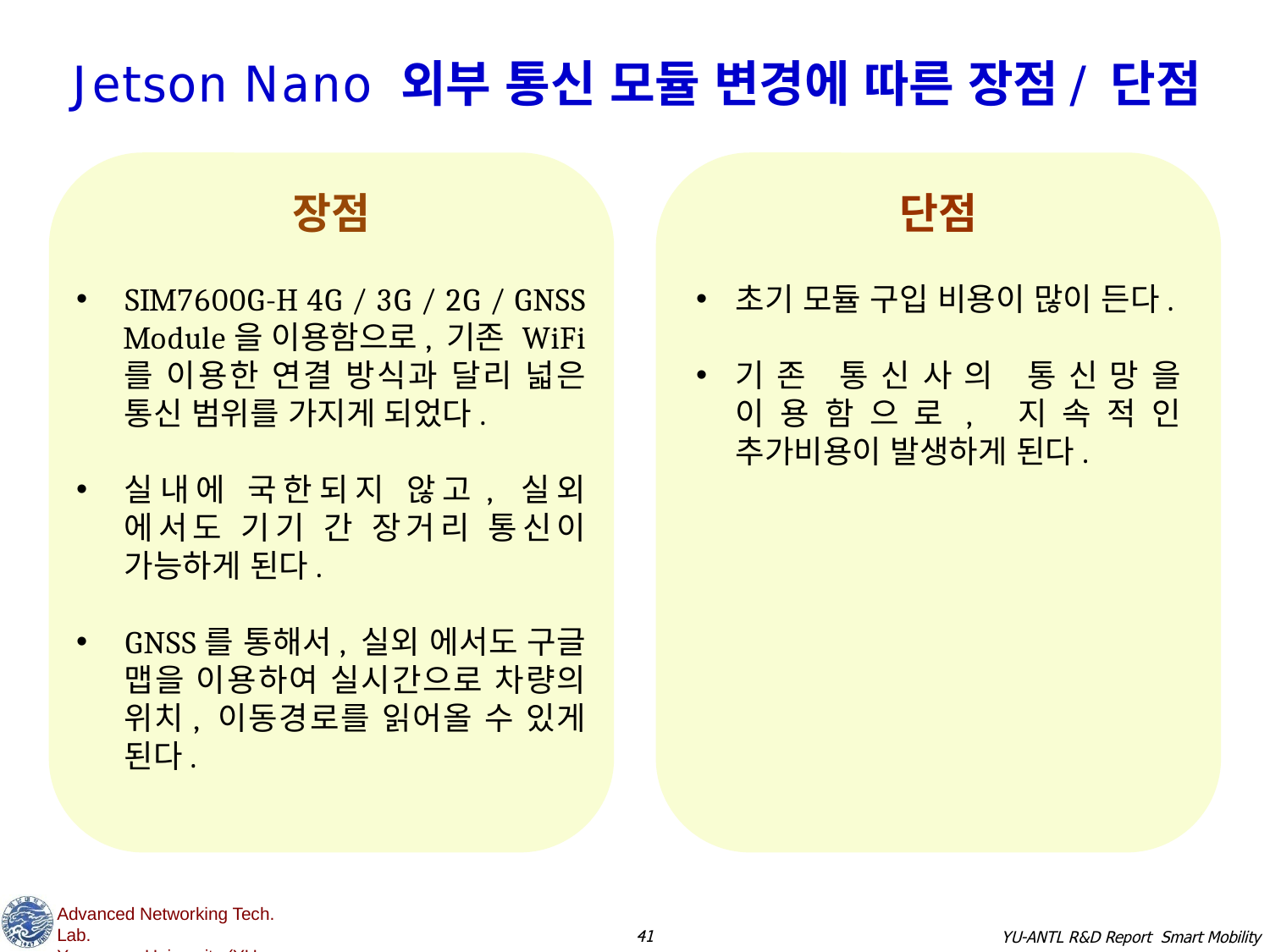

# Jetson Nano 외부 통신 모듈 변경에 따른 장점/단점
장점

SIM7600G-H 4G / 3G / 2G / GNSS Module을 이용함으로, 기존 WiFi를 이용한 연결 방식과 달리 넓은 통신 범위를 가지게 되었다.

실내에 국한되지 않고, 실외 에서도 기기 간 장거리 통신이 가능하게 된다.

GNSS를 통해서, 실외 에서도 구글 맵을 이용하여 실시간으로 차량의 위치, 이동경로를 읽어올 수 있게 된다.

단점

초기 모듈 구입 비용이 많이 든다.

기존 통신사의 통신망을 이용함으로, 지속적인 추가비용이 발생하게 된다.